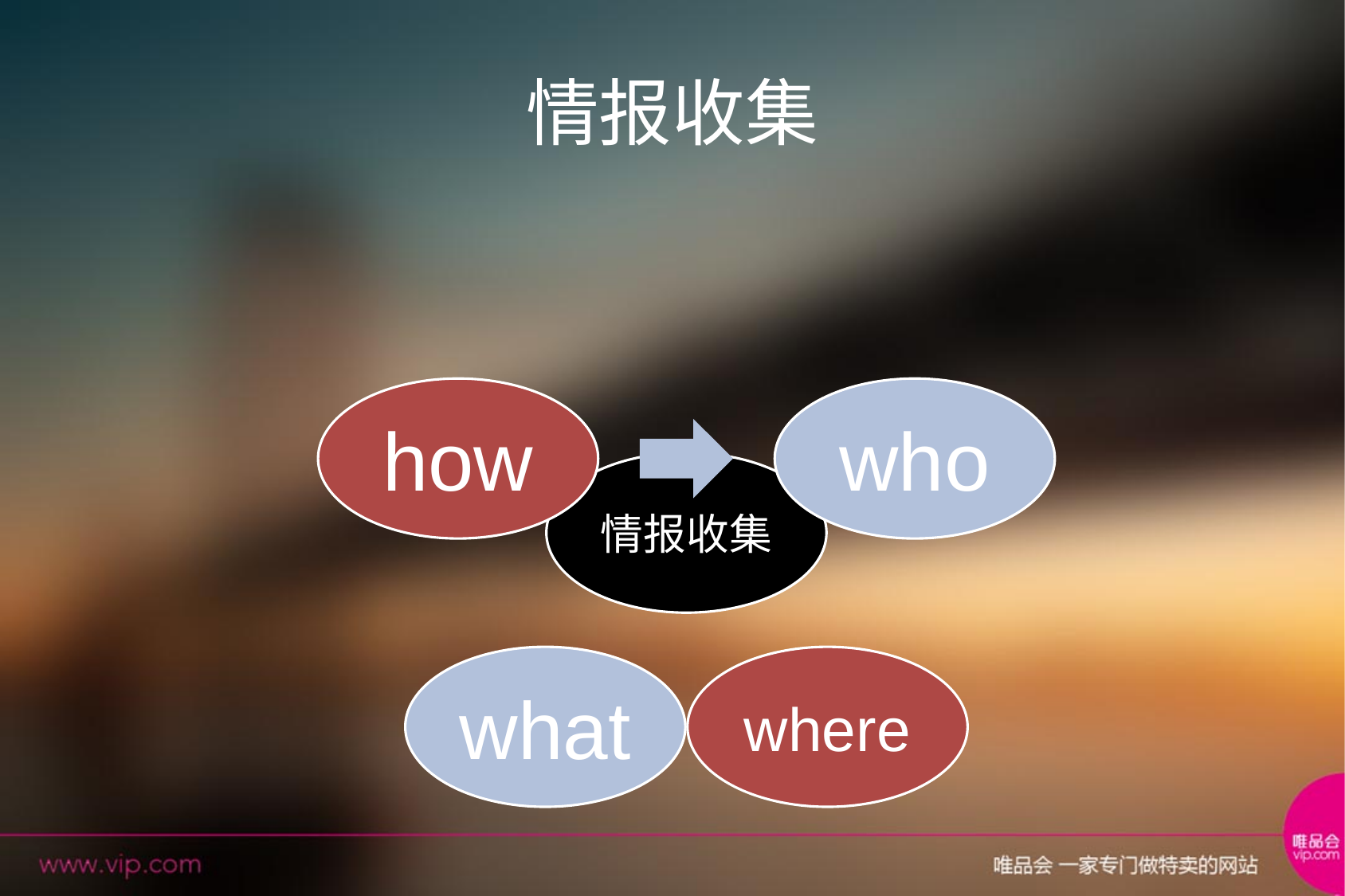

# 情报收集
情报收集
who
where
what
how